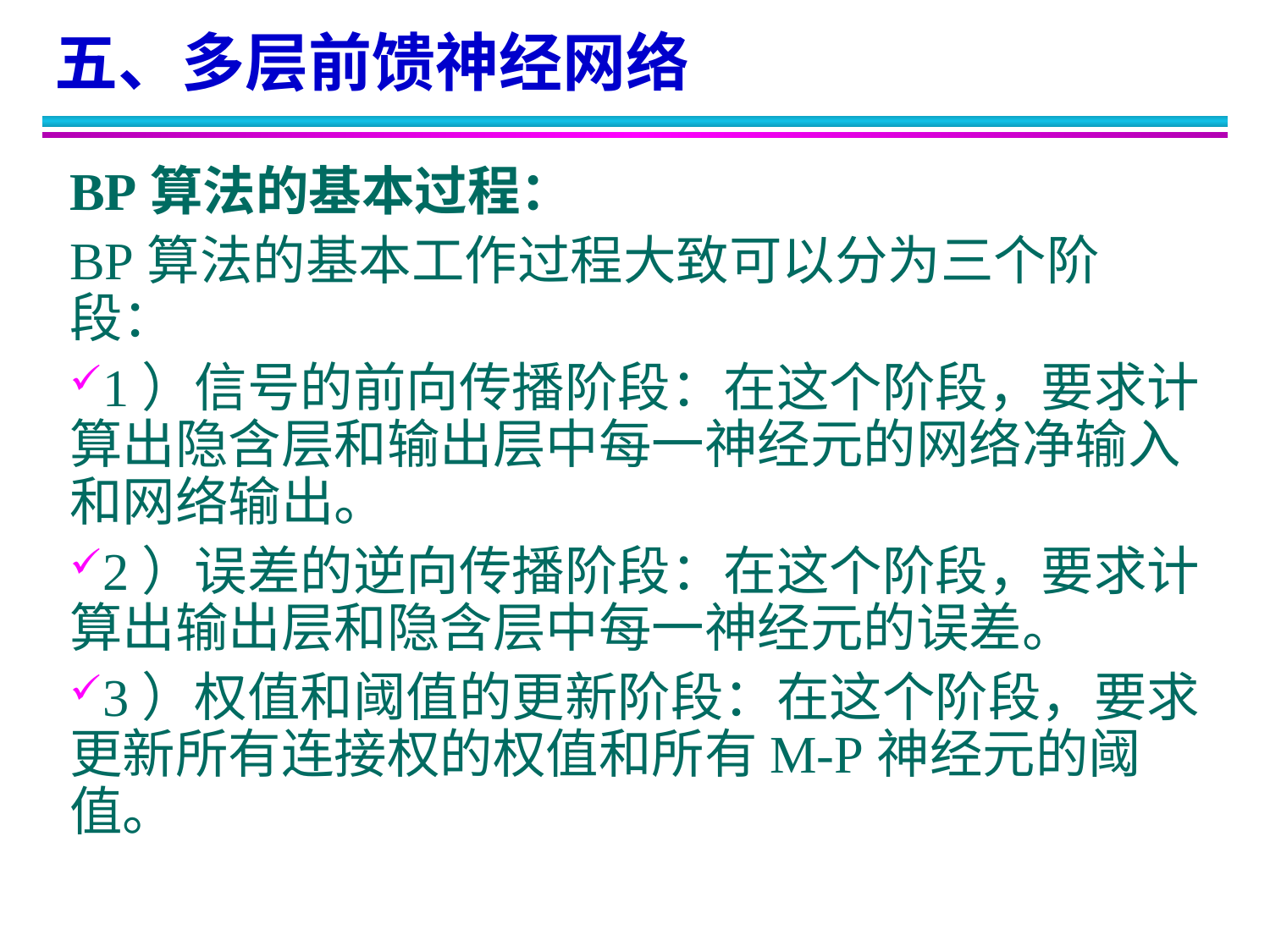

五、多层前馈神经网络
BP算法的基本过程：
BP算法的基本工作过程大致可以分为三个阶段：
1）信号的前向传播阶段：在这个阶段，要求计算出隐含层和输出层中每一神经元的网络净输入和网络输出。
2）误差的逆向传播阶段：在这个阶段，要求计算出输出层和隐含层中每一神经元的误差。
3）权值和阈值的更新阶段：在这个阶段，要求更新所有连接权的权值和所有M-P神经元的阈值。